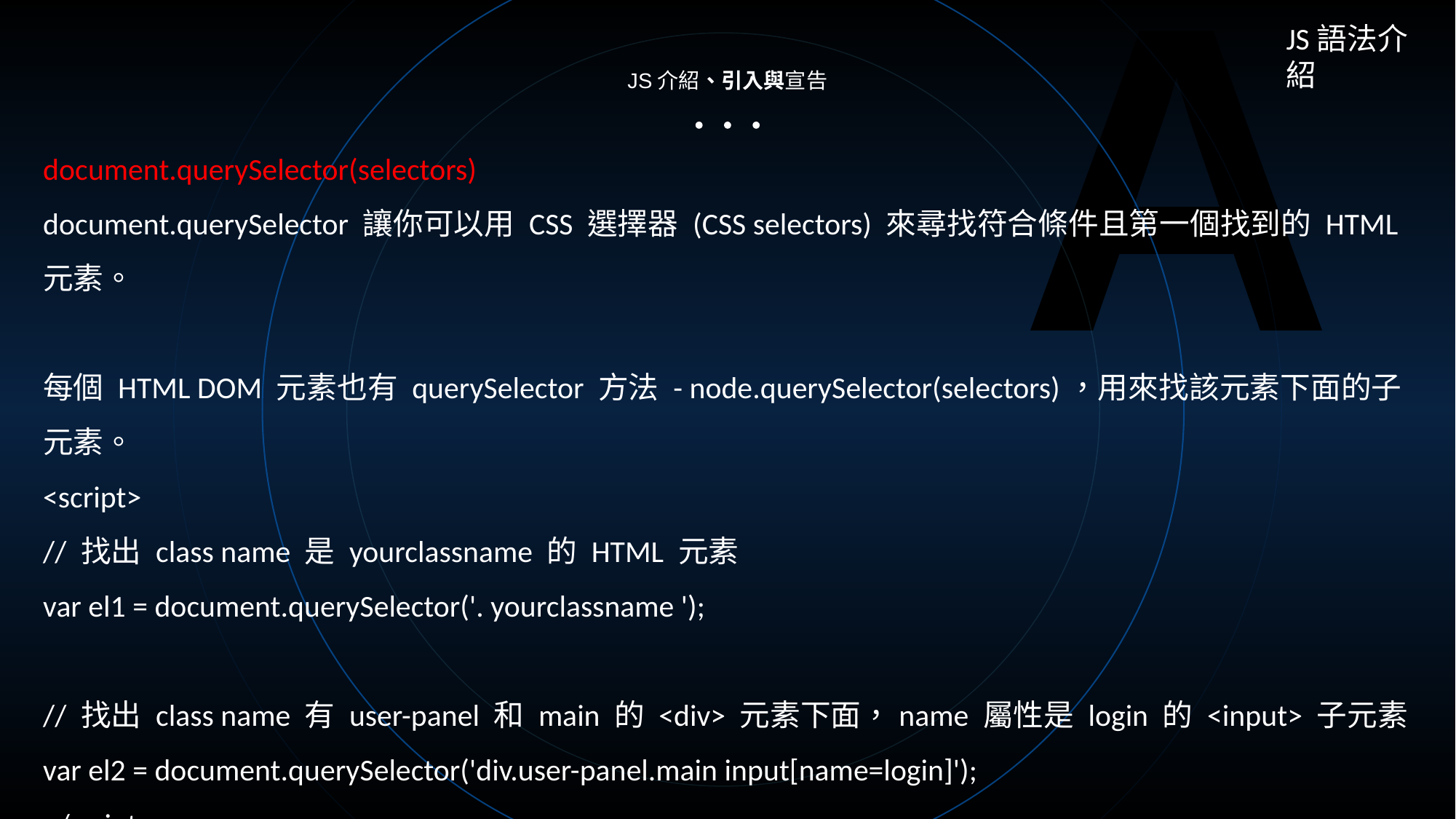

A

JS語法介紹

JS介紹、引入與宣告

document.querySelector(selectors)
document.querySelector 讓你可以用 CSS 選擇器 (CSS selectors) 來尋找符合條件且第一個找到的 HTML 元素。

每個 HTML DOM 元素也有 querySelector 方法 - node.querySelector(selectors)，用來找該元素下面的子元素。
<script>
// 找出 class name 是 yourclassname 的 HTML 元素
var el1 = document.querySelector('. yourclassname ');

// 找出 class name 有 user-panel 和 main 的 <div> 元素下面，name 屬性是 login 的 <input> 子元素
var el2 = document.querySelector('div.user-panel.main input[name=login]');
</script>